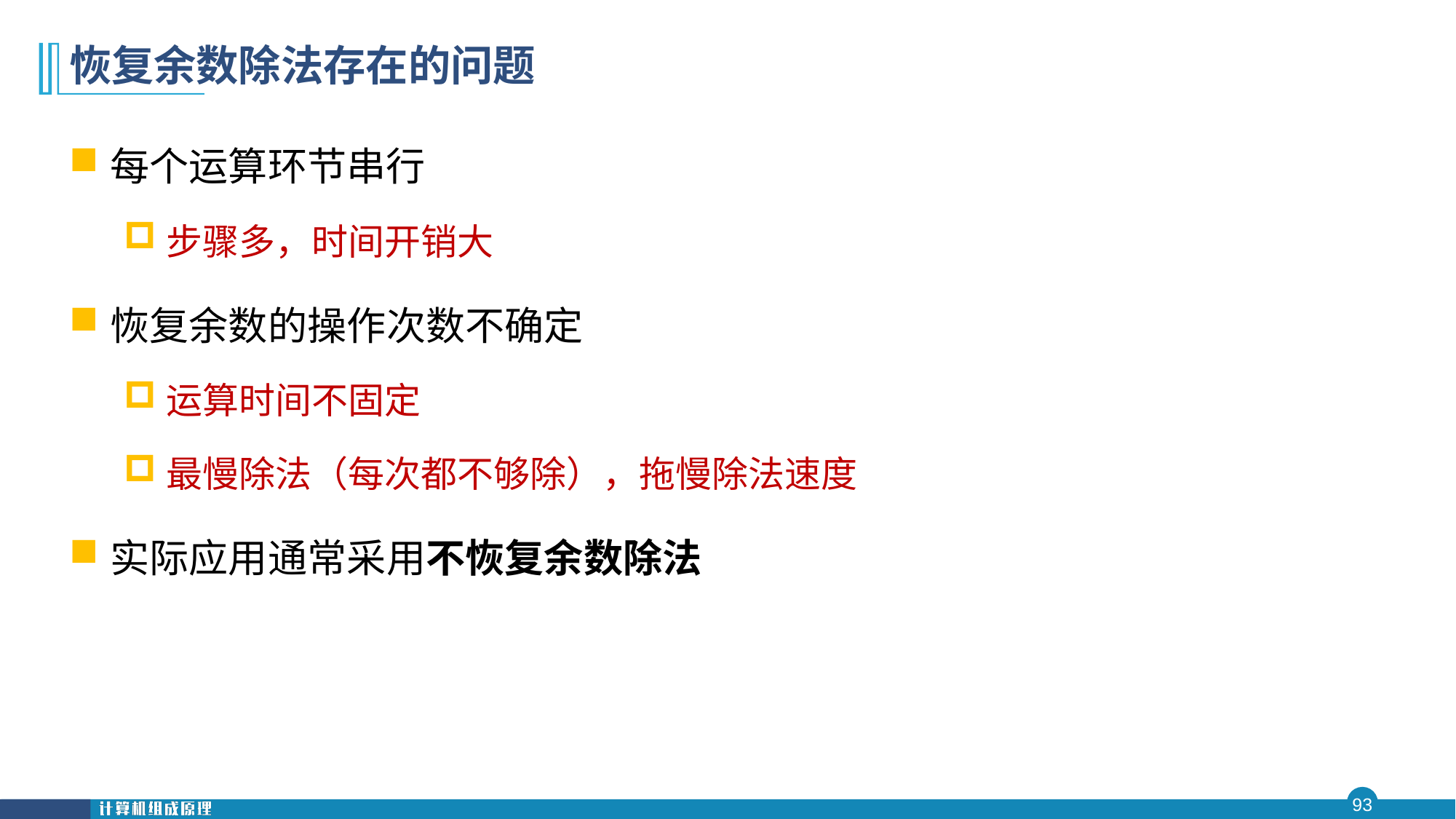

# 恢复余数除法存在的问题
每个运算环节串行
步骤多，时间开销大
恢复余数的操作次数不确定
运算时间不固定
最慢除法（每次都不够除），拖慢除法速度
实际应用通常采用不恢复余数除法